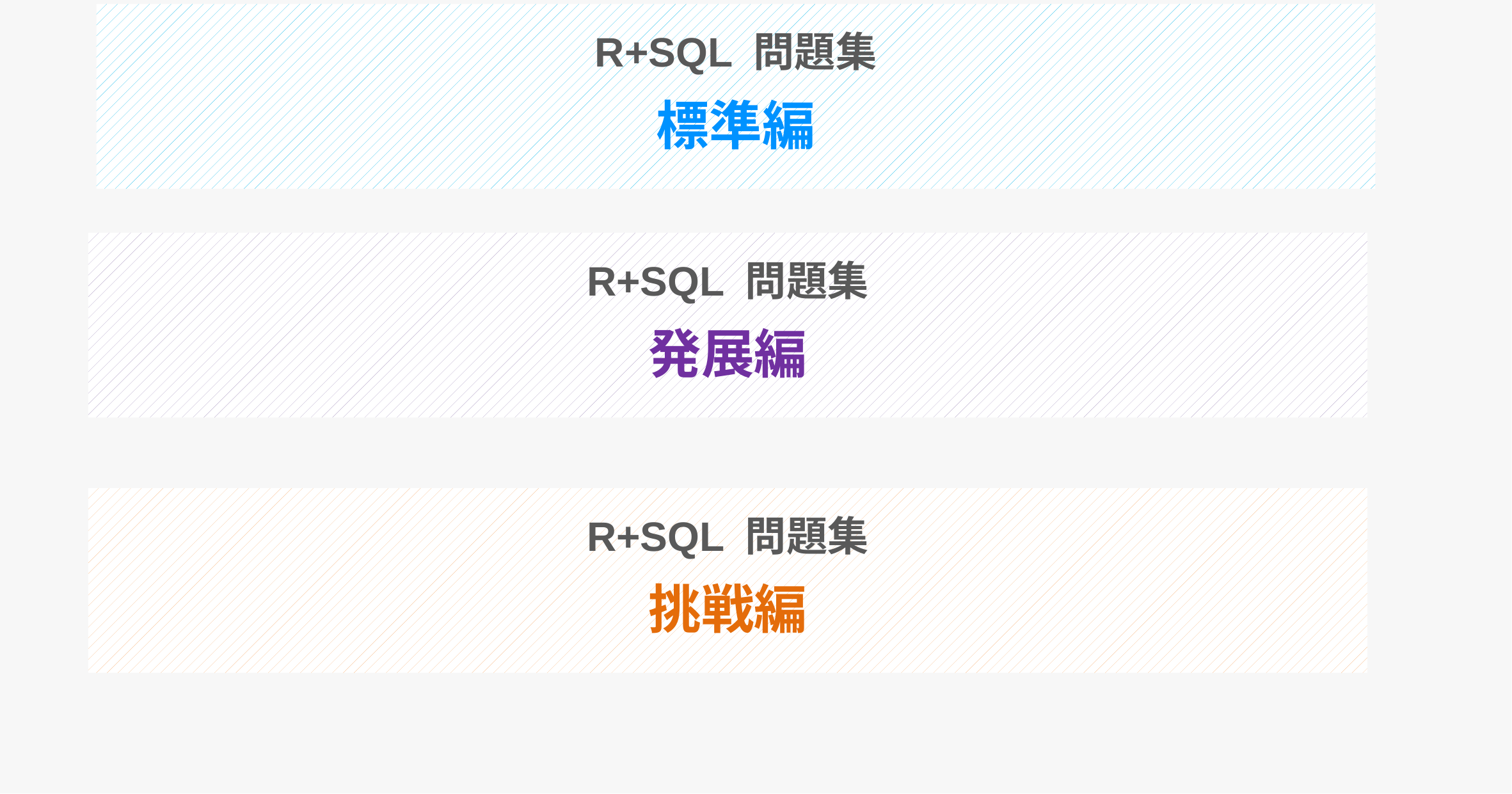

R+SQL 問題集
標準編

R+SQL 問題集
発展編

R+SQL 問題集
挑戦編